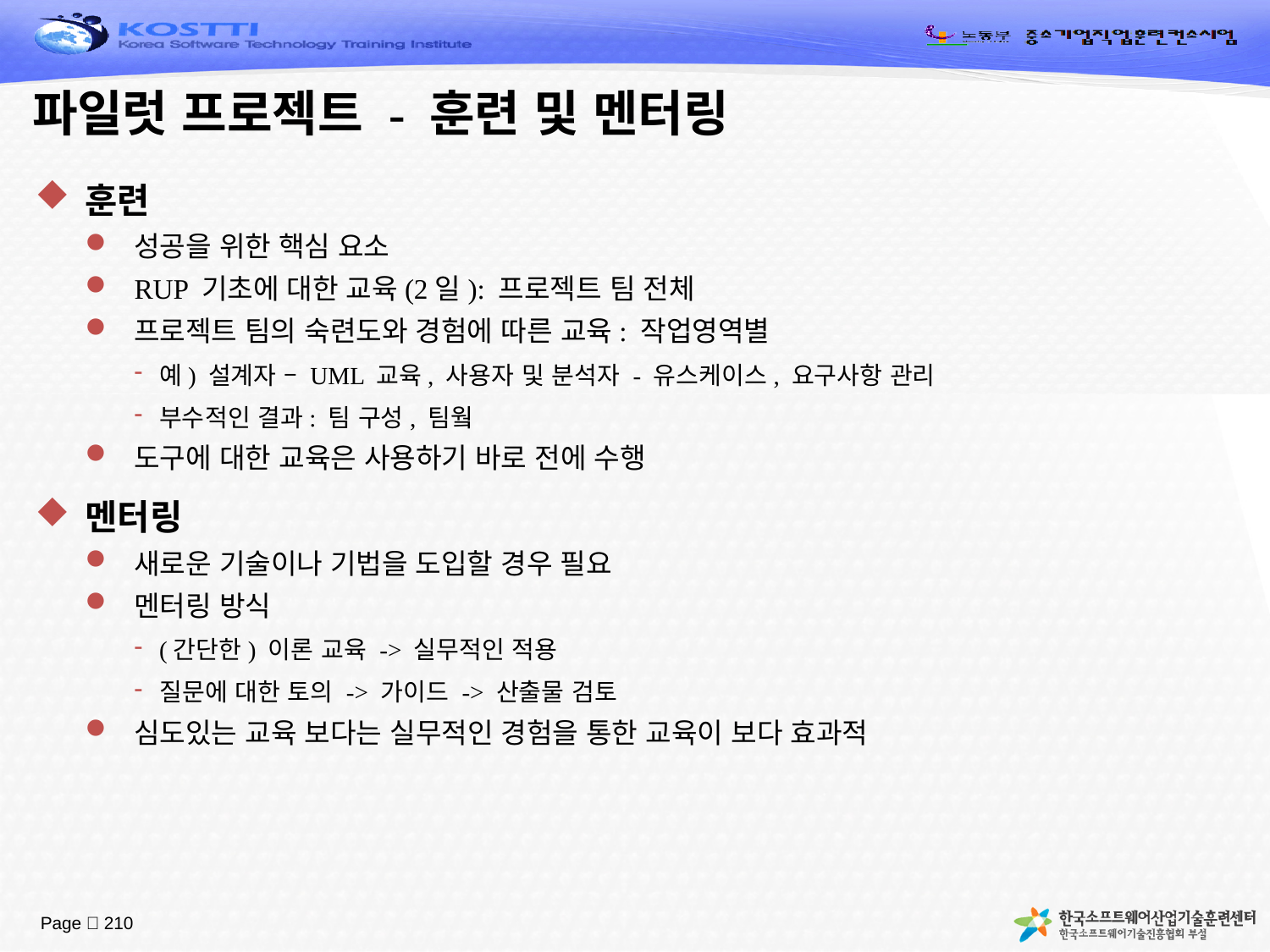

# 파일럿 프로젝트 - 훈련 및 멘터링
훈련
성공을 위한 핵심 요소
RUP 기초에 대한 교육(2일): 프로젝트 팀 전체
프로젝트 팀의 숙련도와 경험에 따른 교육: 작업영역별
예) 설계자 – UML 교육, 사용자 및 분석자 - 유스케이스, 요구사항 관리
부수적인 결과: 팀 구성, 팀웤
도구에 대한 교육은 사용하기 바로 전에 수행
멘터링
새로운 기술이나 기법을 도입할 경우 필요
멘터링 방식
(간단한) 이론 교육 -> 실무적인 적용
질문에 대한 토의 -> 가이드 -> 산출물 검토
심도있는 교육 보다는 실무적인 경험을 통한 교육이 보다 효과적